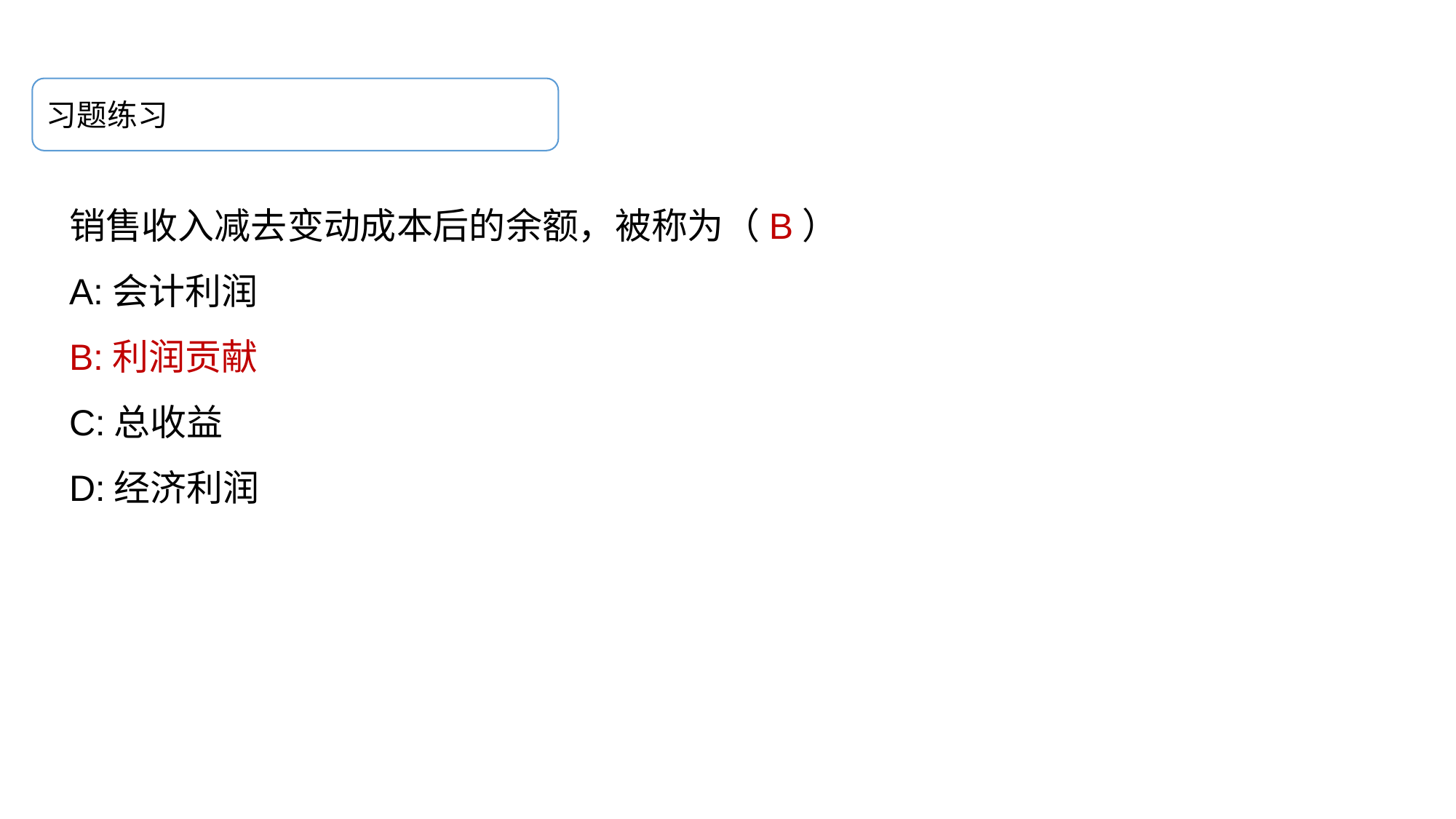

习题练习
销售收入减去变动成本后的余额，被称为（B）
A:会计利润
B:利润贡献
C:总收益
D:经济利润